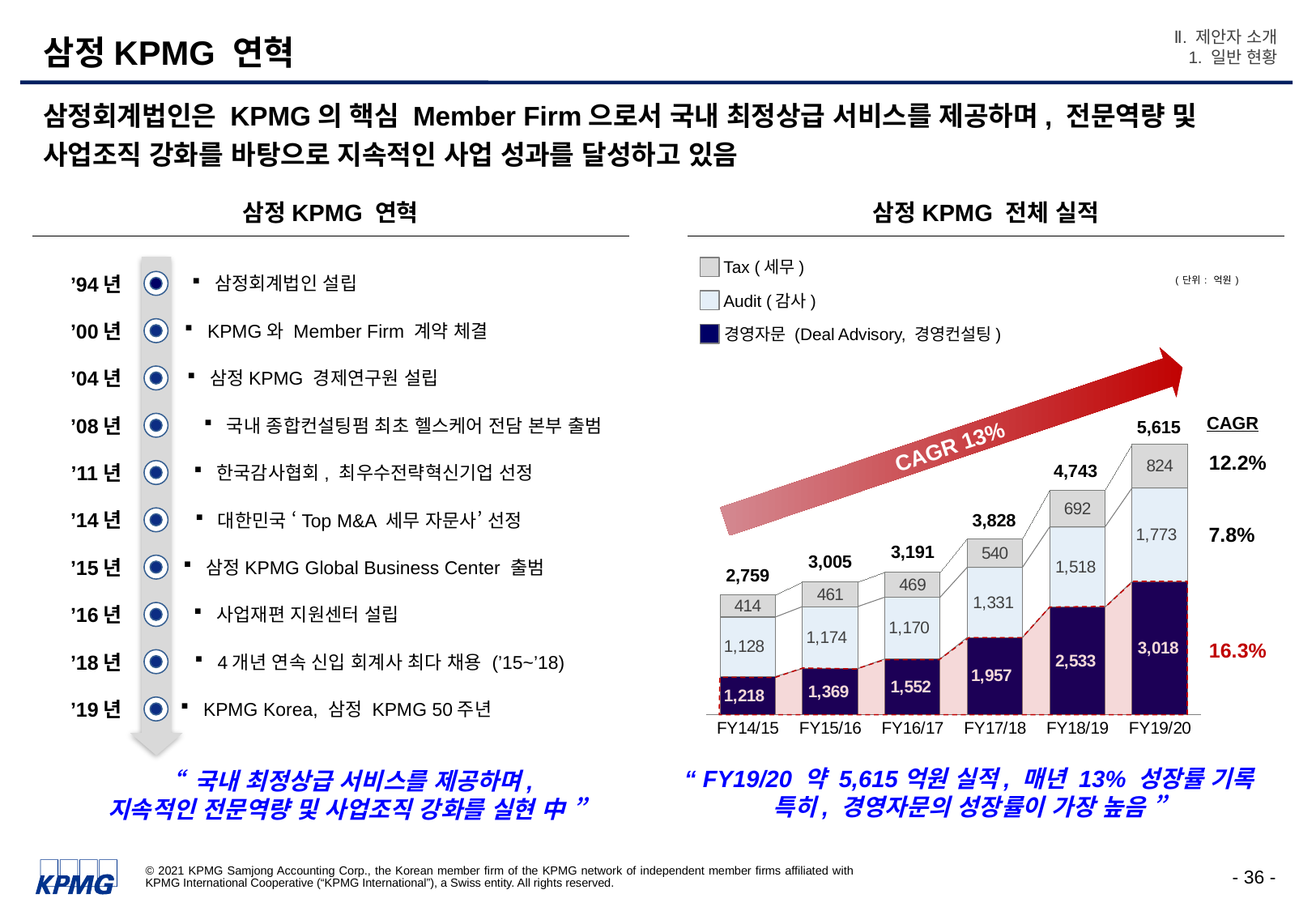

Ⅱ. 제안자 소개
1. 일반 현황
# 삼정KPMG 연혁
삼정회계법인은 KPMG의 핵심 Member Firm으로서 국내 최정상급 서비스를 제공하며, 전문역량 및 사업조직 강화를 바탕으로 지속적인 사업 성과를 달성하고 있음
삼정KPMG 연혁
삼정KPMG 전체 실적

### Chart

| Category | 경영자문 | 회계감사 | 세무자문 |
|---|---|---|---|
| FY14/15 | 1217.54007737 | 1127.55489969 | 414.10289597 |
| FY15/16 | 1368.55517804 | 1174.42081435 | 461.49858343 |
| FY16/17 | 1551.89494591 | 1169.58007998 | 469.26882454 |
| FY17/18 | 1956.58465017 | 1331.15277388 | 540.12770038 |
| FY18/19 | 2533.0 | 1518.0 | 692.0 |
| FY19/20 | 3018.0 | 1773.0 | 824.0 |
’94년
삼정회계법인 설립

’00년
KPMG와 Member Firm 계약 체결

’04년
삼정KPMG 경제연구원 설립

’08년
국내 종합컨설팅펌 최초 헬스케어 전담 본부 출범

’11년
한국감사협회, 최우수전략혁신기업 선정

’14년
대한민국 ‘Top M&A 세무 자문사’ 선정

’15년
삼정KPMG Global Business Center 출범

’16년
사업재편 지원센터 설립

’18년
4개년 연속 신입 회계사 최다 채용 (’15~’18)

’19년
KPMG Korea, 삼정 KPMG 50주년

    Tax (세무)
    Audit (감사)
    경영자문 (Deal Advisory, 경영컨설팅)
(단위: 억원)
5,615
CAGR

CAGR 13%
12.2%
4,743
3,828
7.8%
3,191
3,005
2,759
16.3%
“ 국내 최정상급 서비스를 제공하며,
지속적인 전문역량 및 사업조직 강화를 실현 中 ”
“ FY19/20 약 5,615억원 실적, 매년 13% 성장률 기록
특히, 경영자문의 성장률이 가장 높음 ”